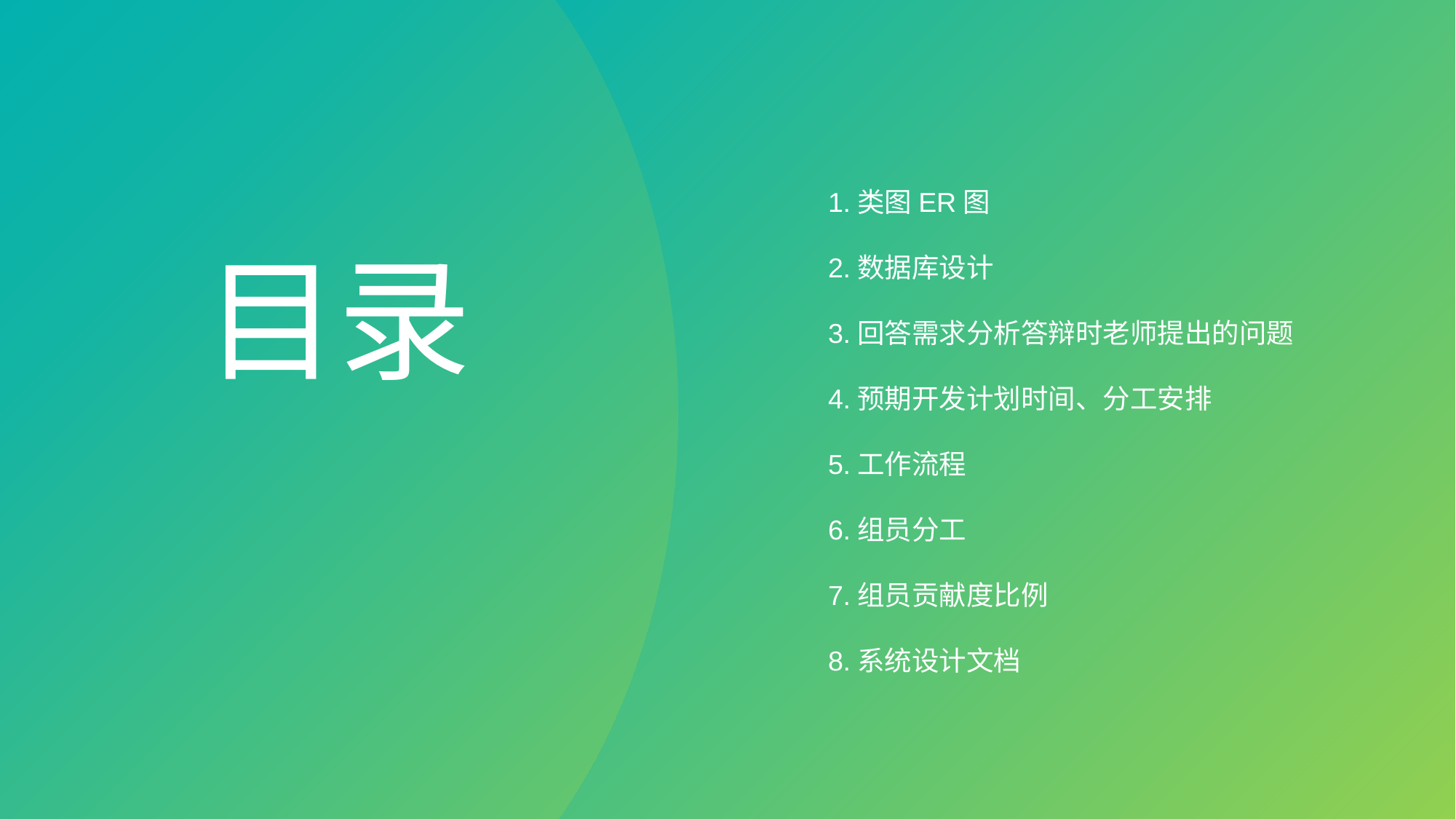

1.类图ER图
2.数据库设计
3.回答需求分析答辩时老师提出的问题
4.预期开发计划时间、分工安排
5.工作流程
6.组员分工
7.组员贡献度比例
8.系统设计文档
目录